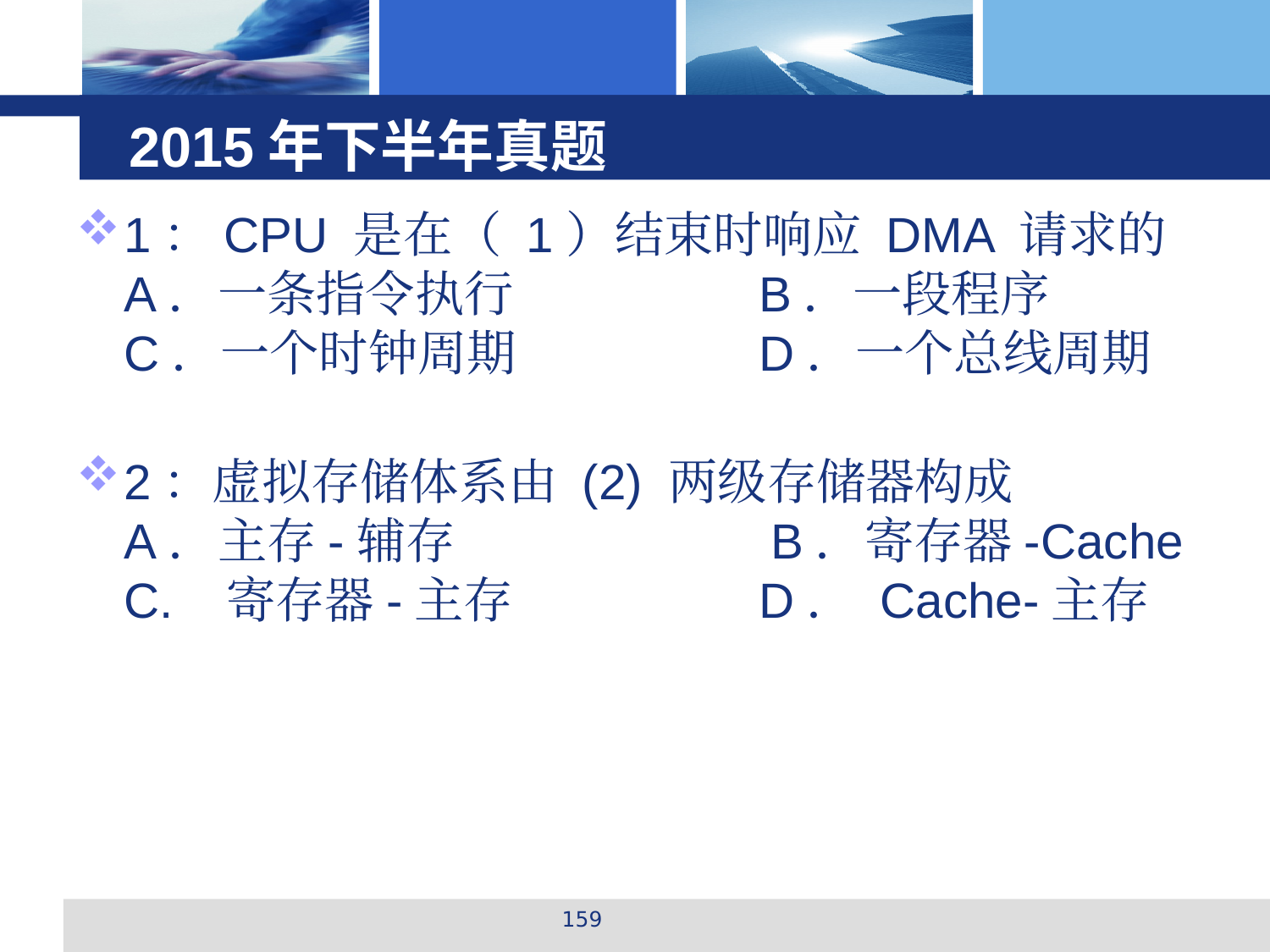

# 2015年下半年真题
1：CPU 是在（ 1）结束时响应 DMA 请求的
A．一条指令执行 		B．一段程序
C．一个时钟周期 		D．一个总线周期
2：虚拟存储体系由 (2) 两级存储器构成
A．主存-辅存 		          B．寄存器-Cache
C.   寄存器-主存 		D． Cache-主存
159